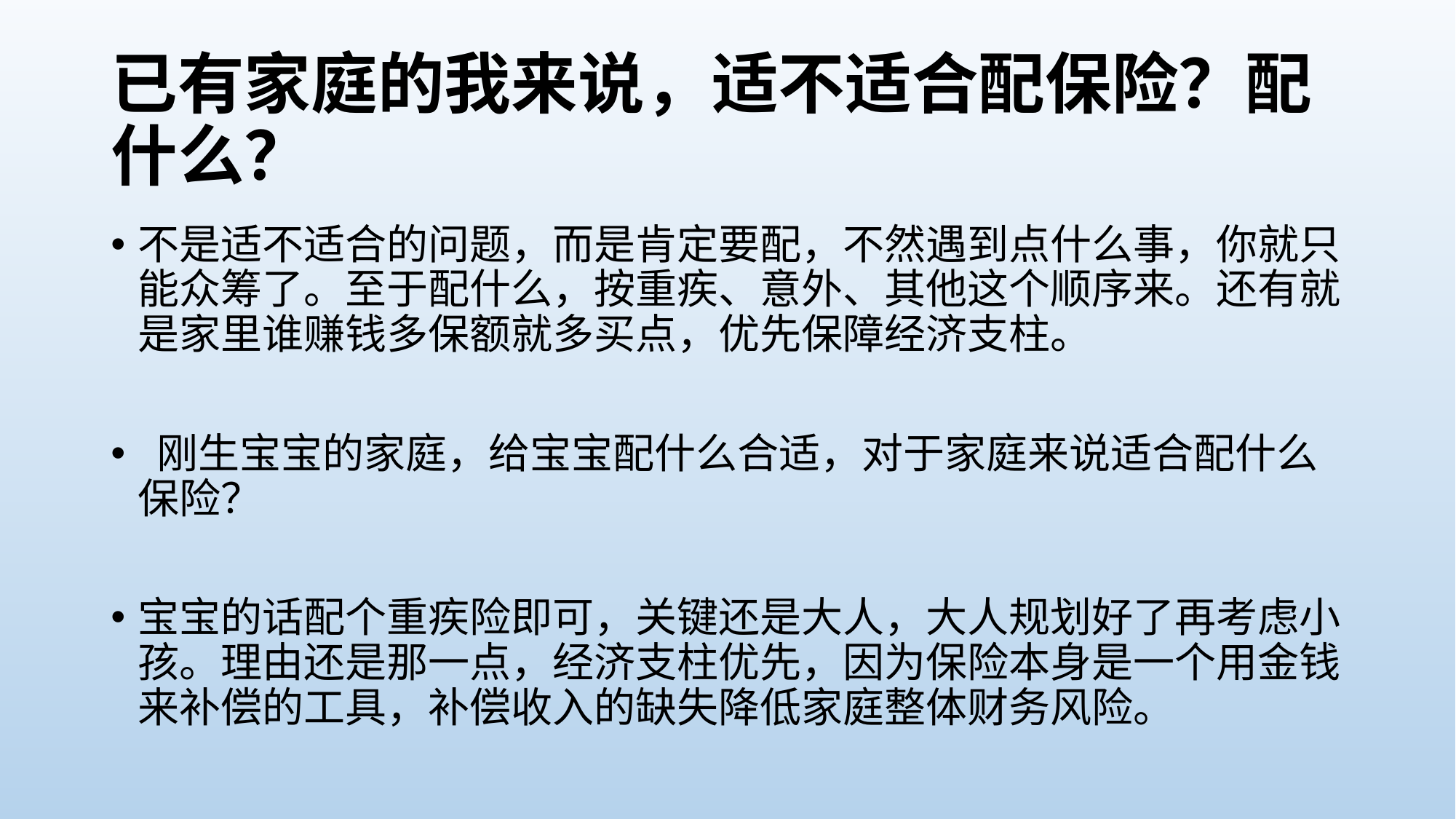

# 已有家庭的我来说，适不适合配保险？配什么？
不是适不适合的问题，而是肯定要配，不然遇到点什么事，你就只能众筹了。至于配什么，按重疾、意外、其他这个顺序来。还有就是家里谁赚钱多保额就多买点，优先保障经济支柱。

 刚生宝宝的家庭，给宝宝配什么合适，对于家庭来说适合配什么保险？

宝宝的话配个重疾险即可，关键还是大人，大人规划好了再考虑小孩。理由还是那一点，经济支柱优先，因为保险本身是一个用金钱来补偿的工具，补偿收入的缺失降低家庭整体财务风险。